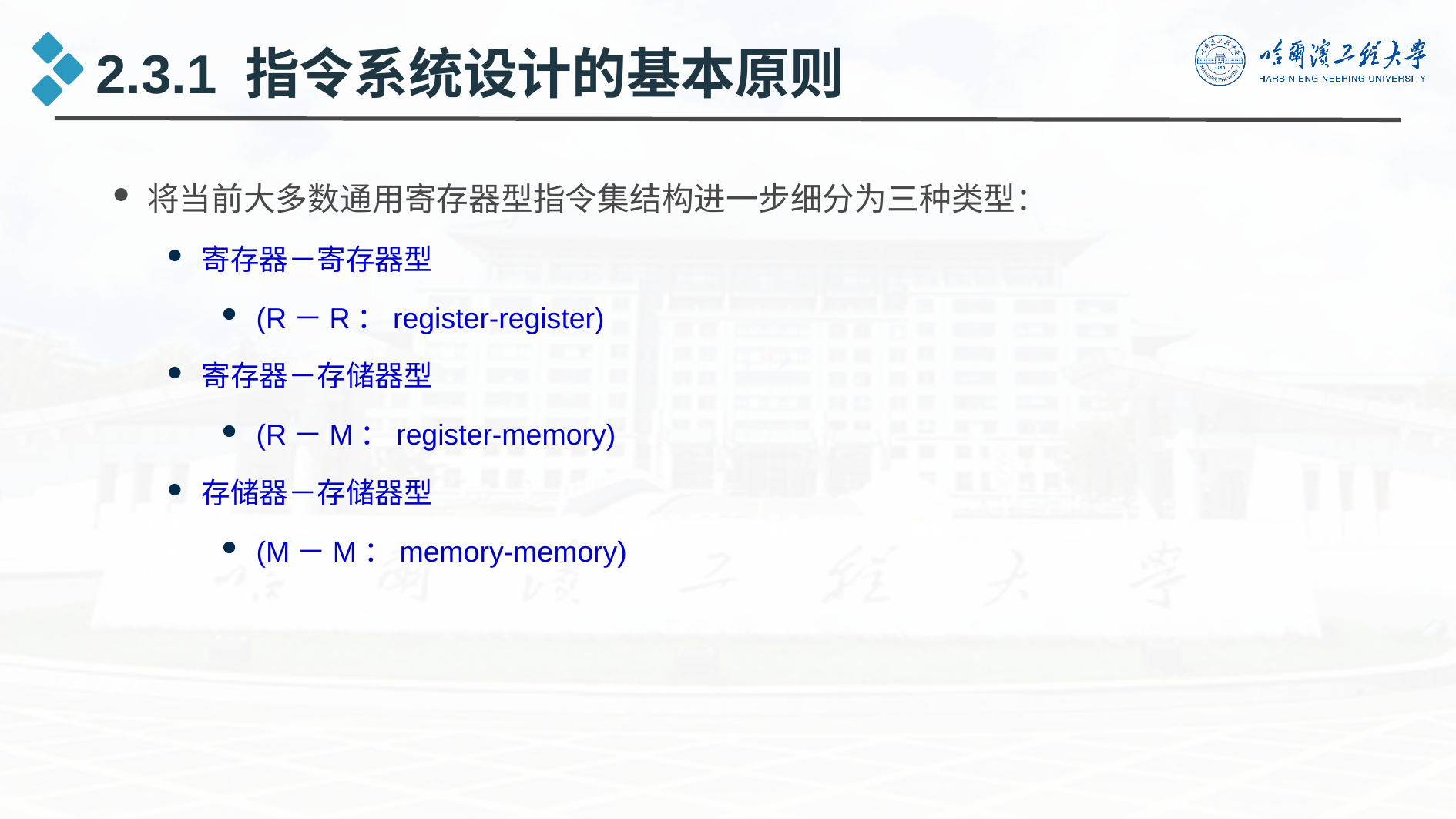

2.3.1 指令系统设计的基本原则

将当前大多数通用寄存器型指令集结构进一步细分为三种类型：
寄存器－寄存器型
(R－R：register-register)
寄存器－存储器型
(R－M：register-memory)
存储器－存储器型
(M－M：memory-memory)